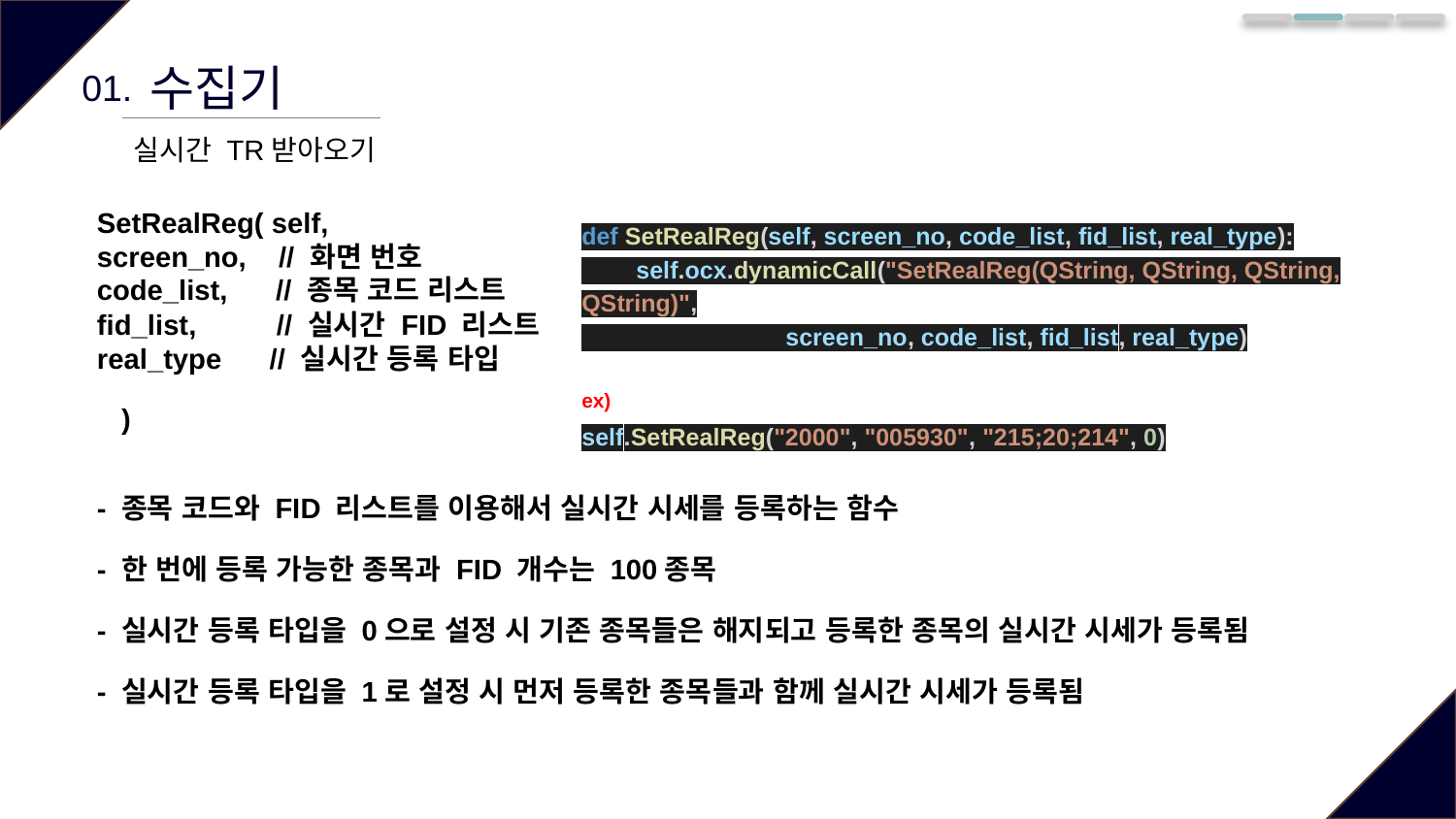

수집기
01.
실시간 TR받아오기
SetRealReg( self,
screen_no,    // 화면 번호
code_list,      // 종목 코드 리스트
fid_list,          // 실시간 FID 리스트
real_type      // 실시간 등록 타입
)
def SetRealReg(self, screen_no, code_list, fid_list, real_type):
        self.ocx.dynamicCall("SetRealReg(QString, QString, QString, QString)",
                              screen_no, code_list, fid_list, real_type)

ex)
self.SetRealReg("2000", "005930", "215;20;214", 0)

- 종목 코드와 FID 리스트를 이용해서 실시간 시세를 등록하는 함수
- 한 번에 등록 가능한 종목과 FID 개수는 100종목
- 실시간 등록 타입을 0으로 설정 시 기존 종목들은 해지되고 등록한 종목의 실시간 시세가 등록됨
- 실시간 등록 타입을 1로 설정 시 먼저 등록한 종목들과 함께 실시간 시세가 등록됨